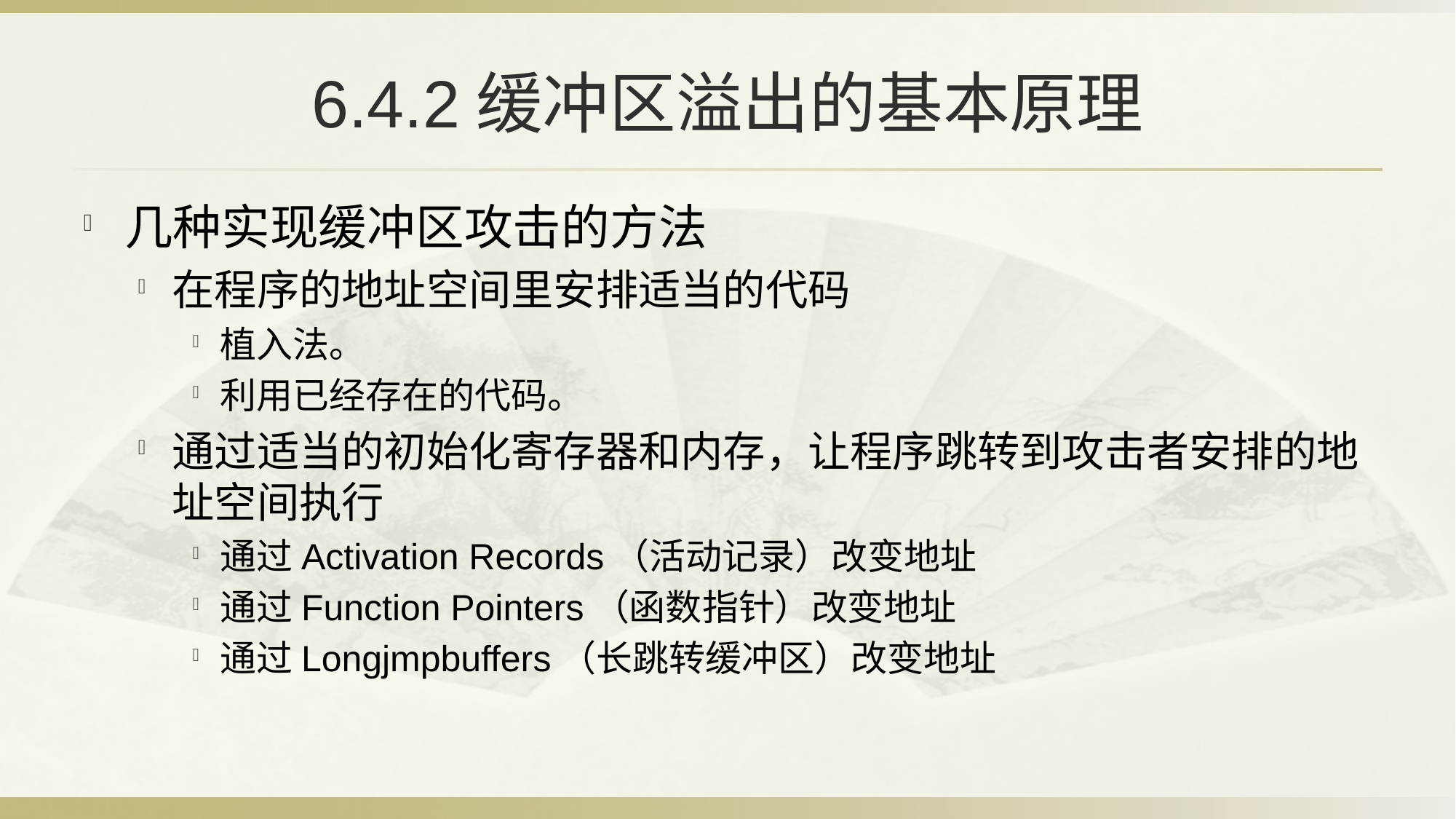

# 6.4.2缓冲区溢出的基本原理
几种实现缓冲区攻击的方法
在程序的地址空间里安排适当的代码
植入法。
利用已经存在的代码。
通过适当的初始化寄存器和内存，让程序跳转到攻击者安排的地址空间执行
通过Activation Records（活动记录）改变地址
通过Function Pointers（函数指针）改变地址
通过Longjmpbuffers（长跳转缓冲区）改变地址